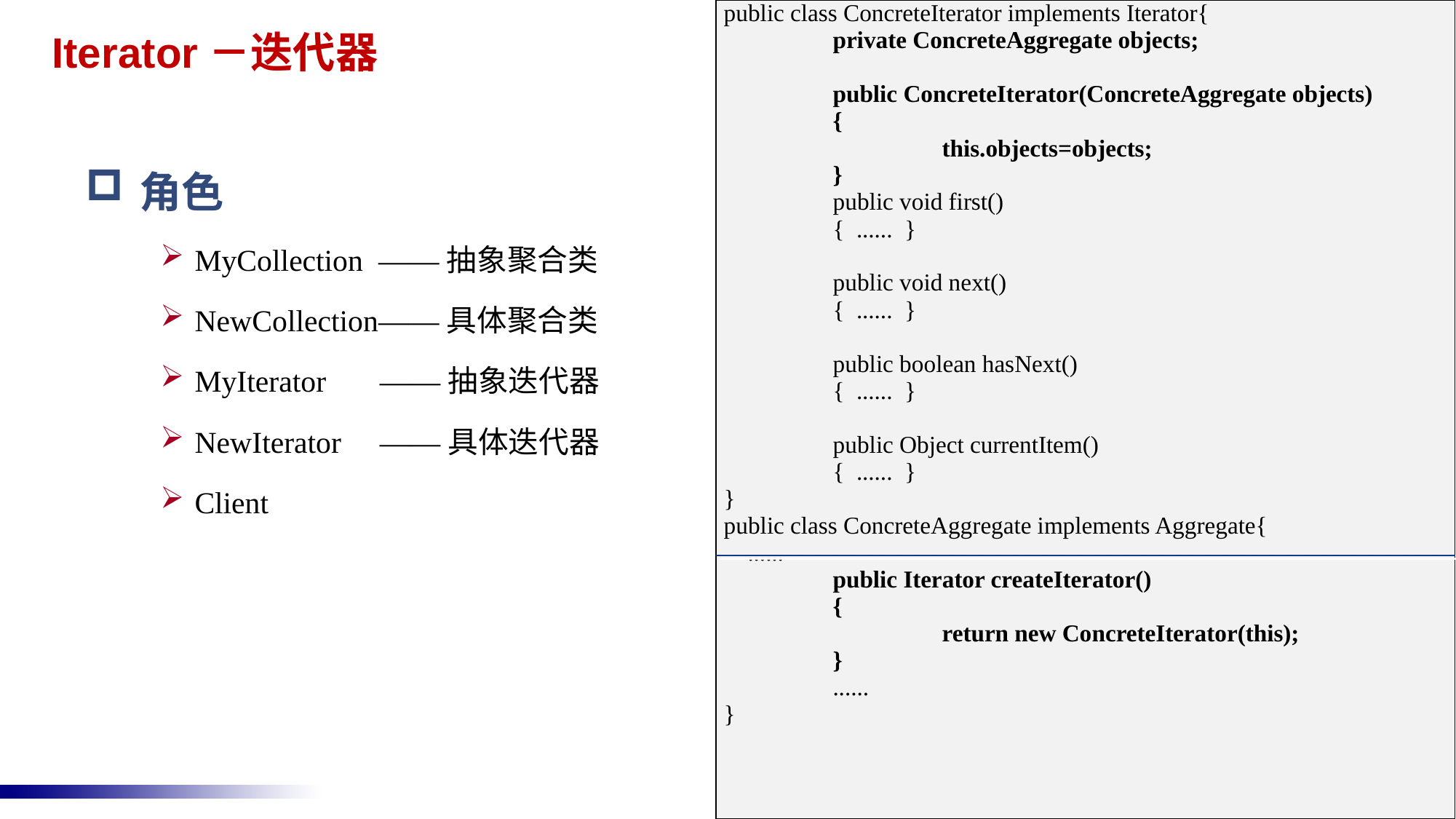

| public class ConcreteIterator implements Iterator{ private ConcreteAggregate objects; public ConcreteIterator(ConcreteAggregate objects) { this.objects=objects; } public void first() { ...... } public void next() { ...... } public boolean hasNext() { ...... } public Object currentItem() { ...... } } public class ConcreteAggregate implements Aggregate{ ...... public Iterator createIterator() { return new ConcreteIterator(this); } ...... } |
| --- |
# Iterator－迭代器
角色
MyCollection  ——抽象聚合类
NewCollection——具体聚合类
MyIterator       ——抽象迭代器
NewIterator     ——具体迭代器
Client